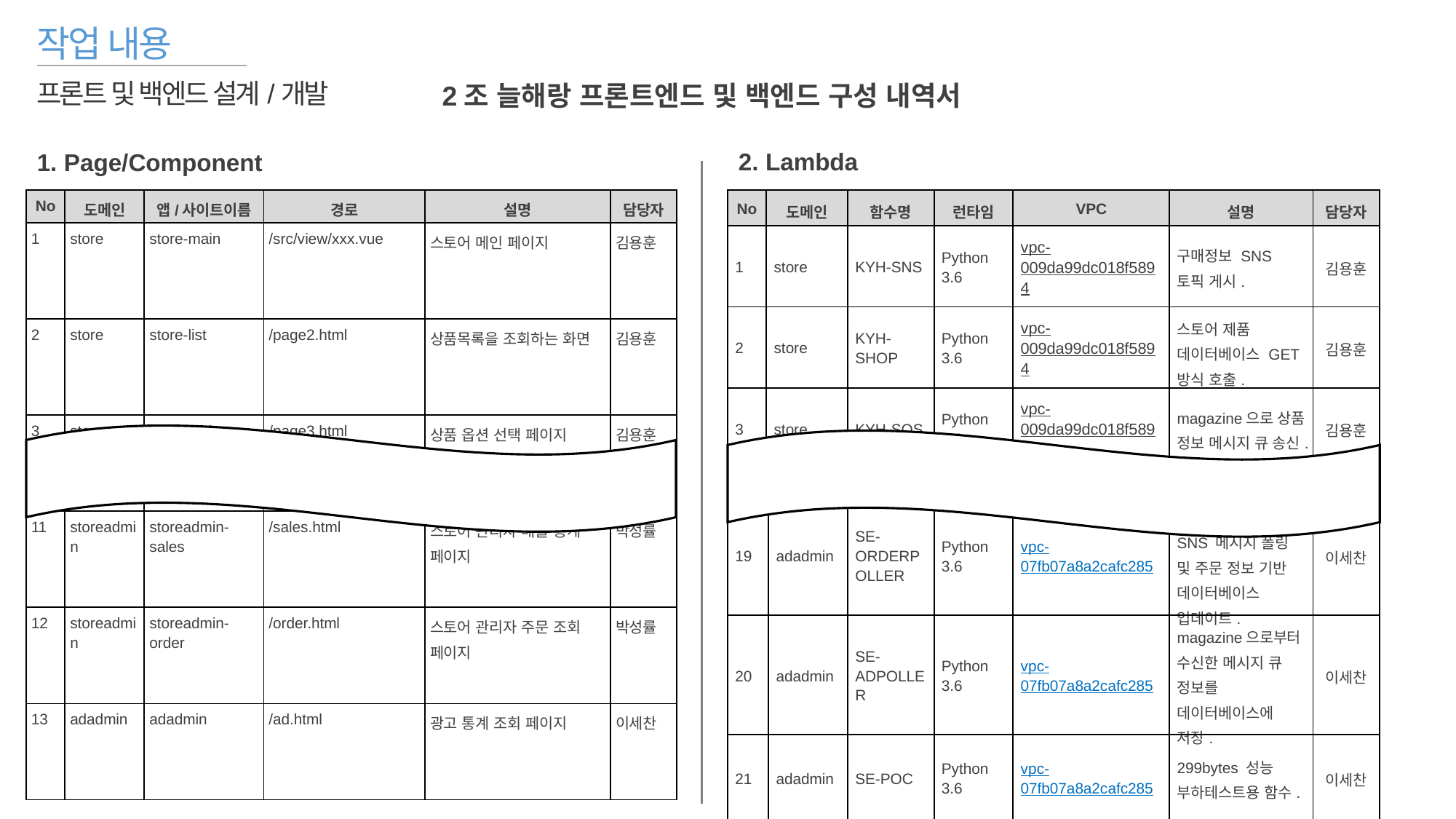

작업 내용
프론트 및 백엔드 설계/개발
2조 늘해랑 프론트엔드 및 백엔드 구성 내역서
2. Lambda
1. Page/Component
| No | 도메인 | 앱/사이트이름 | 경로 | 설명 | 담당자 |
| --- | --- | --- | --- | --- | --- |
| 1 | store | store-main | /src/view/xxx.vue | 스토어 메인 페이지 | 김용훈 |
| 2 | store | store-list | /page2.html | 상품목록을 조회하는 화면 | 김용훈 |
| 3 | store | store-option | /page3.html | 상품 옵션 선택 페이지 | 김용훈 |
| 11 | storeadmin | storeadmin-sales | /sales.html | 스토어 관리자 매출 통계 페이지 | 박성률 |
| 12 | storeadmin | storeadmin-order | /order.html | 스토어 관리자 주문 조회 페이지 | 박성률 |
| 13 | adadmin | adadmin | /ad.html | 광고 통계 조회 페이지 | 이세찬 |
| No | 도메인 | 함수명 | 런타임 | VPC | 설명 | 담당자 |
| --- | --- | --- | --- | --- | --- | --- |
| 1 | store | KYH-SNS | Python 3.6 | vpc-009da99dc018f5894 | 구매정보 SNS 토픽 게시. | 김용훈 |
| 2 | store | KYH-SHOP | Python 3.6 | vpc-009da99dc018f5894 | 스토어 제품 데이터베이스 GET 방식 호출. | 김용훈 |
| 3 | store | KYH-SQS | Python 3.6 | vpc-009da99dc018f5894 | magazine으로 상품 정보 메시지 큐 송신. | 김용훈 |

| 19 | adadmin | SE-ORDERPOLLER | Python 3.6 | vpc-07fb07a8a2cafc285 | store가 게시한 SNS 메시지 폴링 및 주문 정보 기반 데이터베이스 업데이트. | 이세찬 |
| --- | --- | --- | --- | --- | --- | --- |
| 20 | adadmin | SE-ADPOLLER | Python 3.6 | vpc-07fb07a8a2cafc285 | magazine으로부터 수신한 메시지 큐 정보를 데이터베이스에 저장. | 이세찬 |
| 21 | adadmin | SE-POC | Python 3.6 | vpc-07fb07a8a2cafc285 | 299bytes 성능 부하테스트용 함수. | 이세찬 |